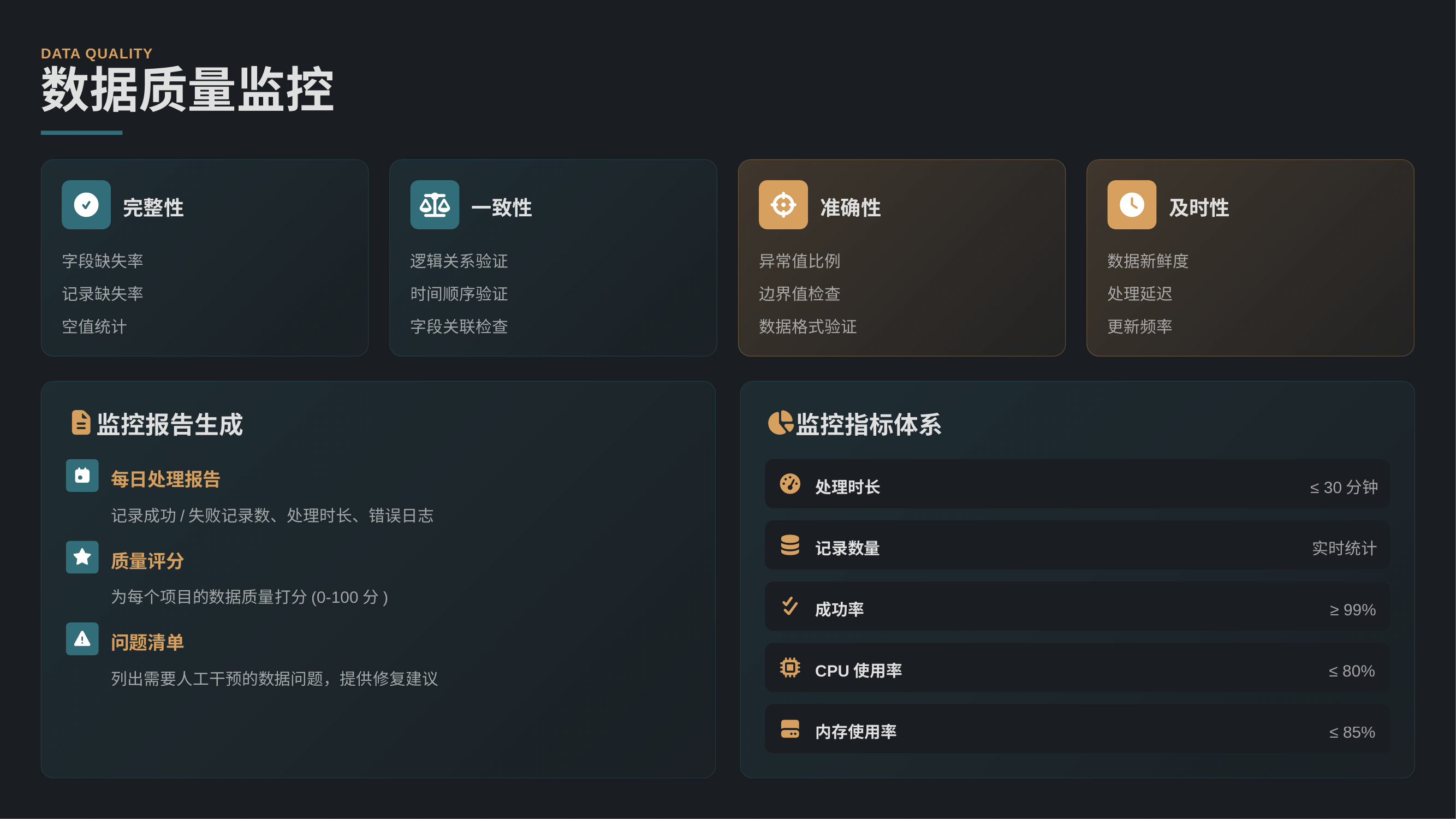

DATA QUALITY
数据质量监控

完整性
一致性
准确性
及时性

字段缺失率
逻辑关系验证
异常值比例
数据新鲜度
记录缺失率
时间顺序验证
边界值检查
处理延迟
空值统计
字段关联检查
数据格式验证
更新频率

监控报告生成
监控指标体系

每日处理报告

处理时长
≤ 30分钟

记录成功/失败记录数、处理时长、错误日志

记录数量
实时统计

质量评分

为每个项目的数据质量打分(0-100分)

成功率
≥ 99%

问题清单

CPU使用率
≤ 80%

列出需要人工干预的数据问题，提供修复建议

内存使用率
≤ 85%